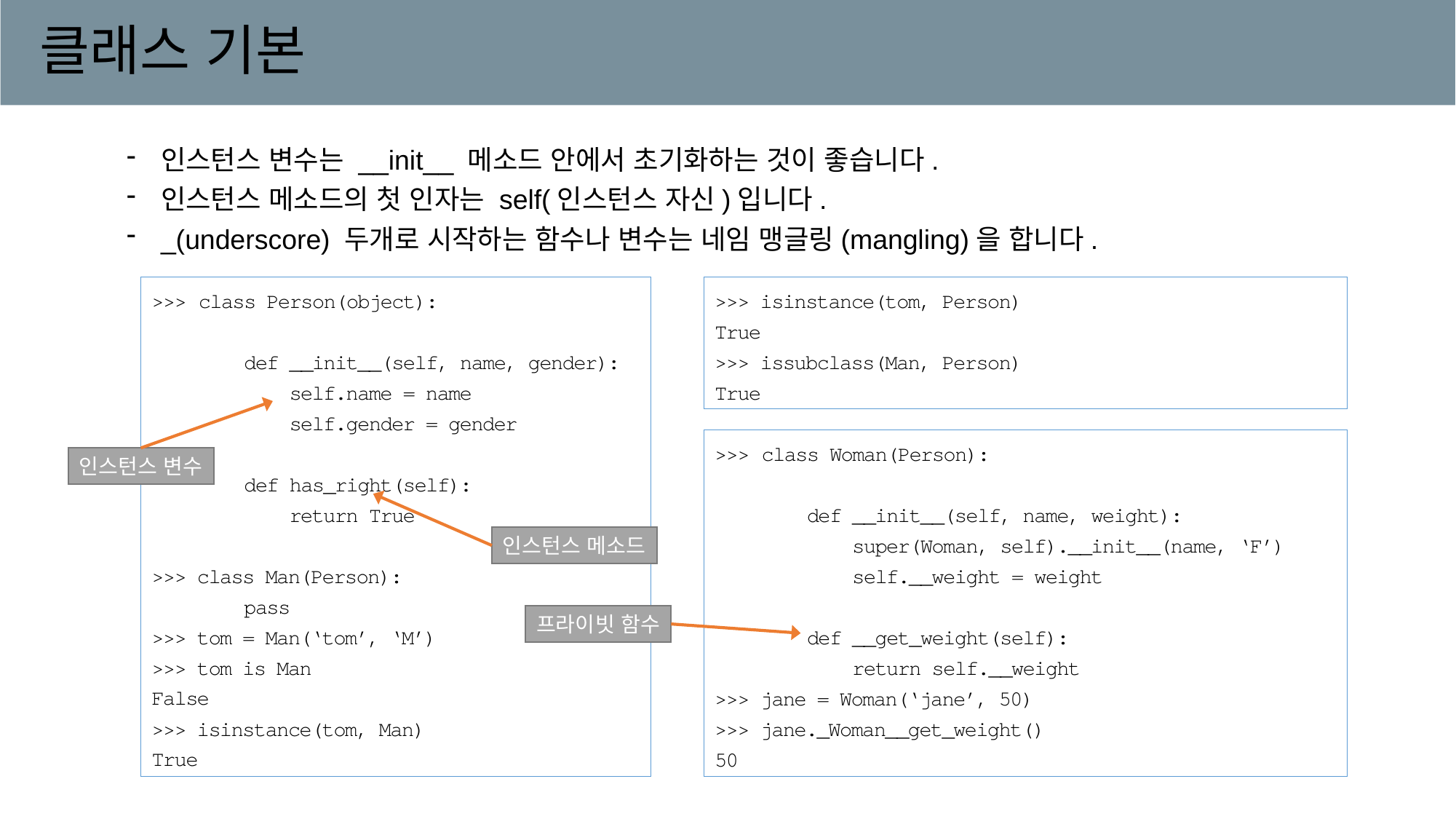

# 클래스 기본
인스턴스 변수는 __init__ 메소드 안에서 초기화하는 것이 좋습니다.
인스턴스 메소드의 첫 인자는 self(인스턴스 자신)입니다.
_(underscore) 두개로 시작하는 함수나 변수는 네임 맹글링(mangling)을 합니다.
>>> class Person(object):

        def __init__(self, name, gender):
            self.name = name
            self.gender = gender

        def has_right(self):
            return True

>>> class Man(Person):
        pass
>>> tom = Man(‘tom’, ‘M’)
>>> tom is Man
False
>>> isinstance(tom, Man)
True

>>> isinstance(tom, Person)
True
>>> issubclass(Man, Person)
True
>>> class Woman(Person):

        def __init__(self, name, weight):
            super(Woman, self).__init__(name, ‘F’)
            self.__weight = weight

        def __get_weight(self):
            return self.__weight
>>> jane = Woman(‘jane’, 50)
>>> jane._Woman__get_weight()
50
인스턴스 변수
인스턴스 메소드
프라이빗 함수